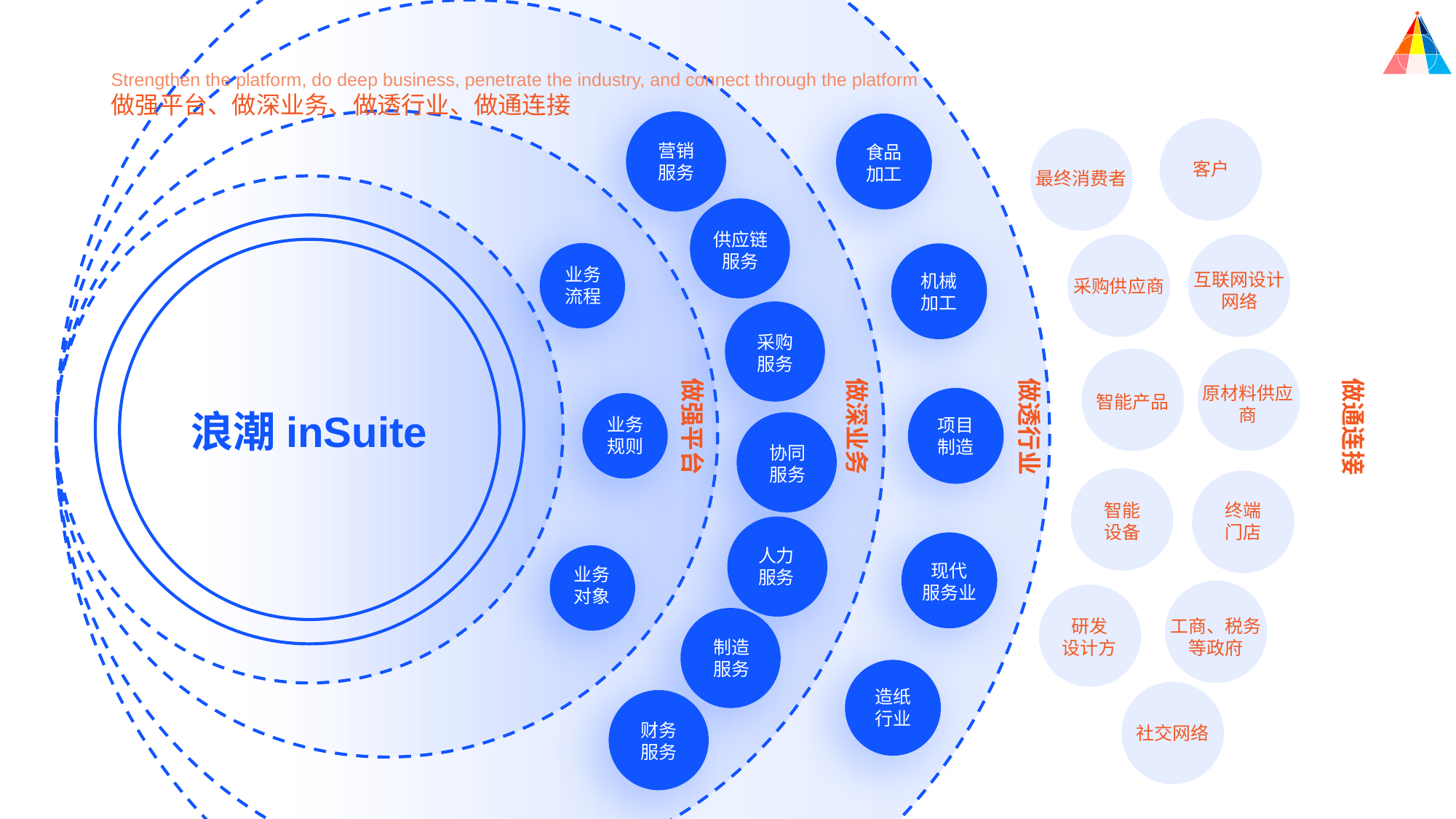

Strengthen the platform, do deep business, penetrate the industry, and connect through the platform
做强平台、做深业务、做透行业、做通连接

营销
服务
食品
加工
客户
最终消费者

供应链
服务

业务
流程
互联网设计
网络
机械
加工
采购供应商

采购
服务
做强平台
做深业务
做透行业

做通连接
原材料供应商
智能产品

浪潮inSuite
业务
规则
项目
制造

协同
服务

智能
设备
终端
门店

人力
服务

现代
服务业
业务
对象

工商、税务
等政府
研发
设计方
制造
服务

造纸
行业

财务
服务
社交网络